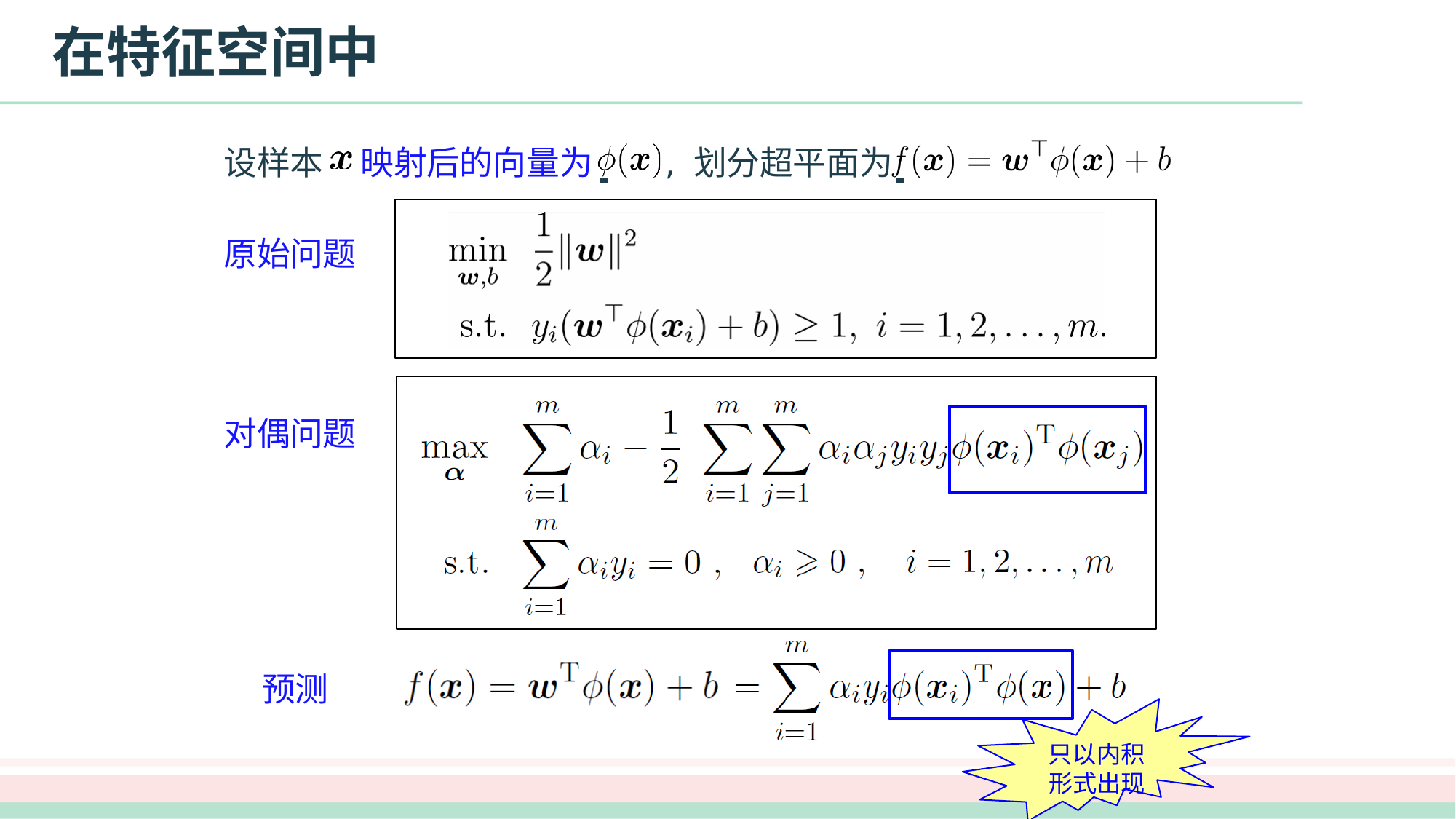

# 在特征空间中

设样本	映射后的向量为  	, 划分超平面为

原始问题

对偶问题

预测

只以内积
形式出现